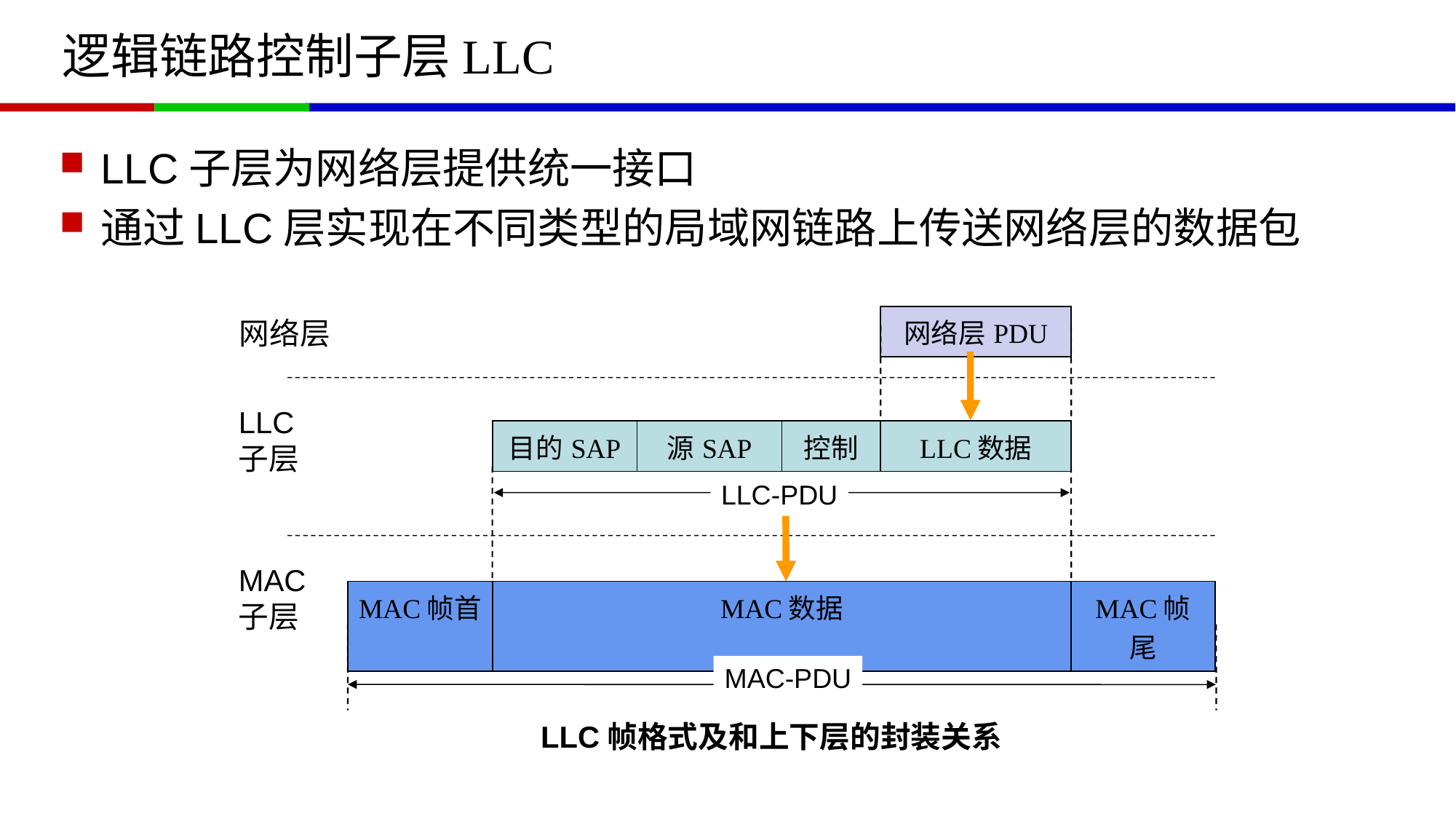

# 逻辑链路控制子层LLC
LLC子层为网络层提供统一接口
通过LLC层实现在不同类型的局域网链路上传送网络层的数据包
|  |  |  |  | 网络层PDU |  |
| --- | --- | --- | --- | --- | --- |
网络层

LLC子层
|  | 目的SAP | 源SAP | 控制 | LLC数据 |  |
| --- | --- | --- | --- | --- | --- |

LLC-PDU

MAC子层
| MAC帧首 | MAC数据 | MAC帧尾 |
| --- | --- | --- |

MAC-PDU

LLC帧格式及和上下层的封装关系
117